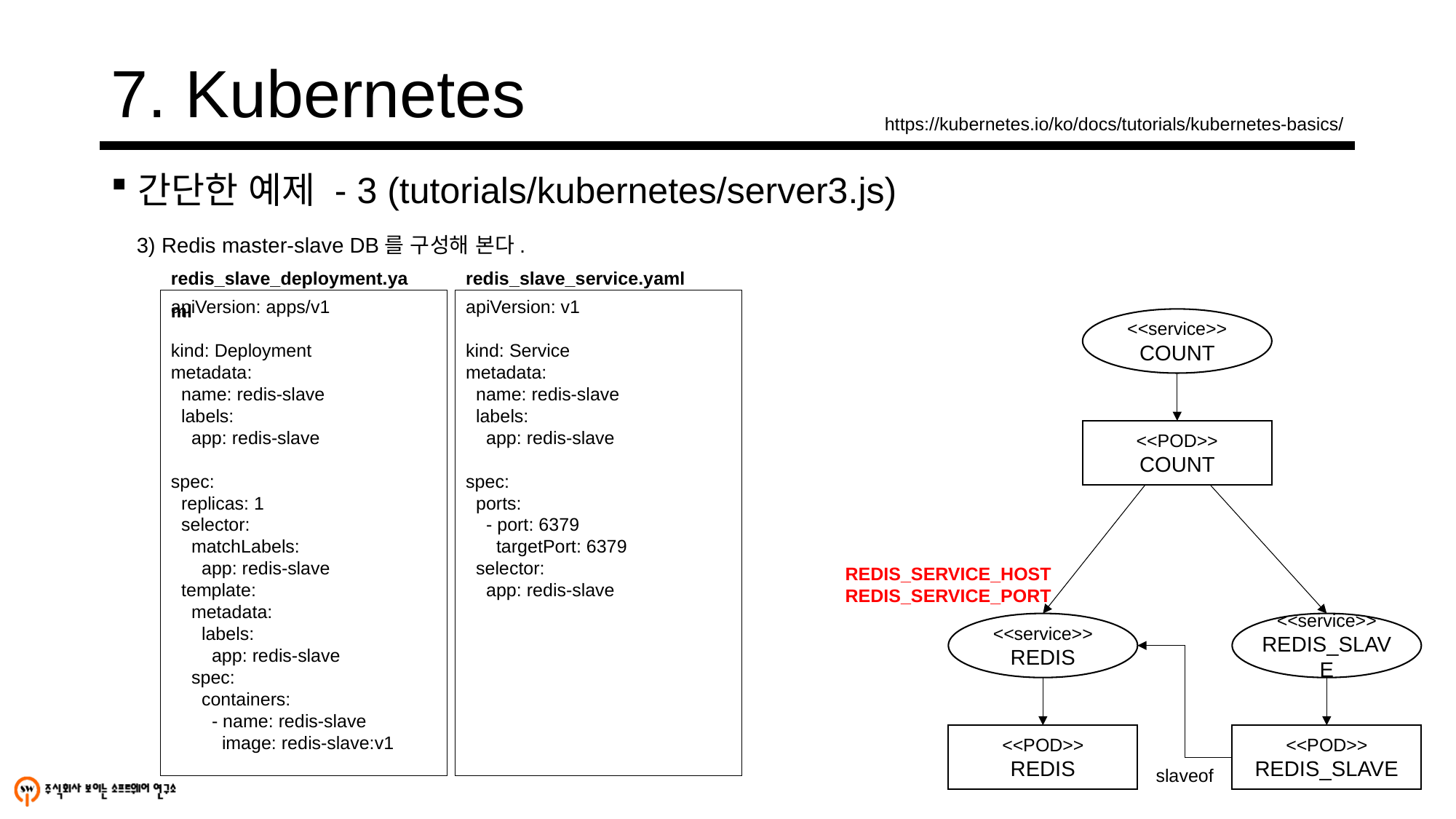

# 7. Kubernetes
https://kubernetes.io/ko/docs/tutorials/kubernetes-basics/
간단한 예제 - 3 (tutorials/kubernetes/server3.js)
3) Redis master-slave DB를 구성해 본다.
redis_slave_deployment.yaml
redis_slave_service.yaml
apiVersion: apps/v1

kind: Deployment
metadata:
  name: redis-slave
  labels:
    app: redis-slave

spec:
  replicas: 1
  selector:
    matchLabels:
      app: redis-slave
  template:
    metadata:
      labels:
        app: redis-slave
    spec:
      containers:
        - name: redis-slave
          image: redis-slave:v1
apiVersion: v1

kind: Service
metadata:
  name: redis-slave
  labels:
    app: redis-slave

spec:
  ports:
    - port: 6379
      targetPort: 6379
  selector:
    app: redis-slave
<<service>>
COUNT
<<POD>>
COUNT
REDIS_SERVICE_HOST
REDIS_SERVICE_PORT
<<service>>
REDIS
<<service>>
REDIS_SLAVE
<<POD>>
REDIS
<<POD>>
REDIS_SLAVE
slaveof